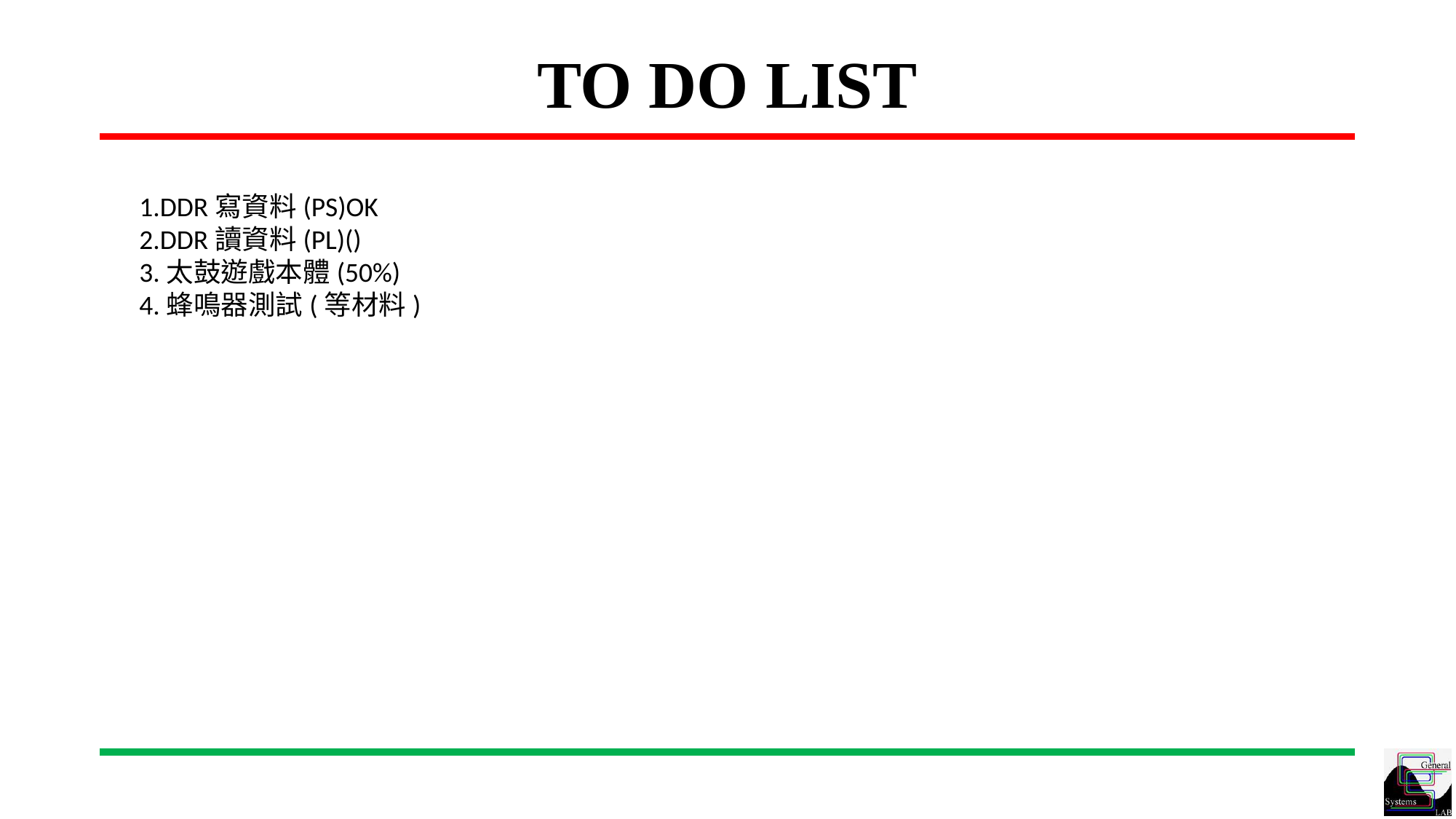

# TO DO LIST
1.DDR寫資料(PS)OK
2.DDR讀資料(PL)()
3.太鼓遊戲本體(50%)
4.蜂鳴器測試(等材料)